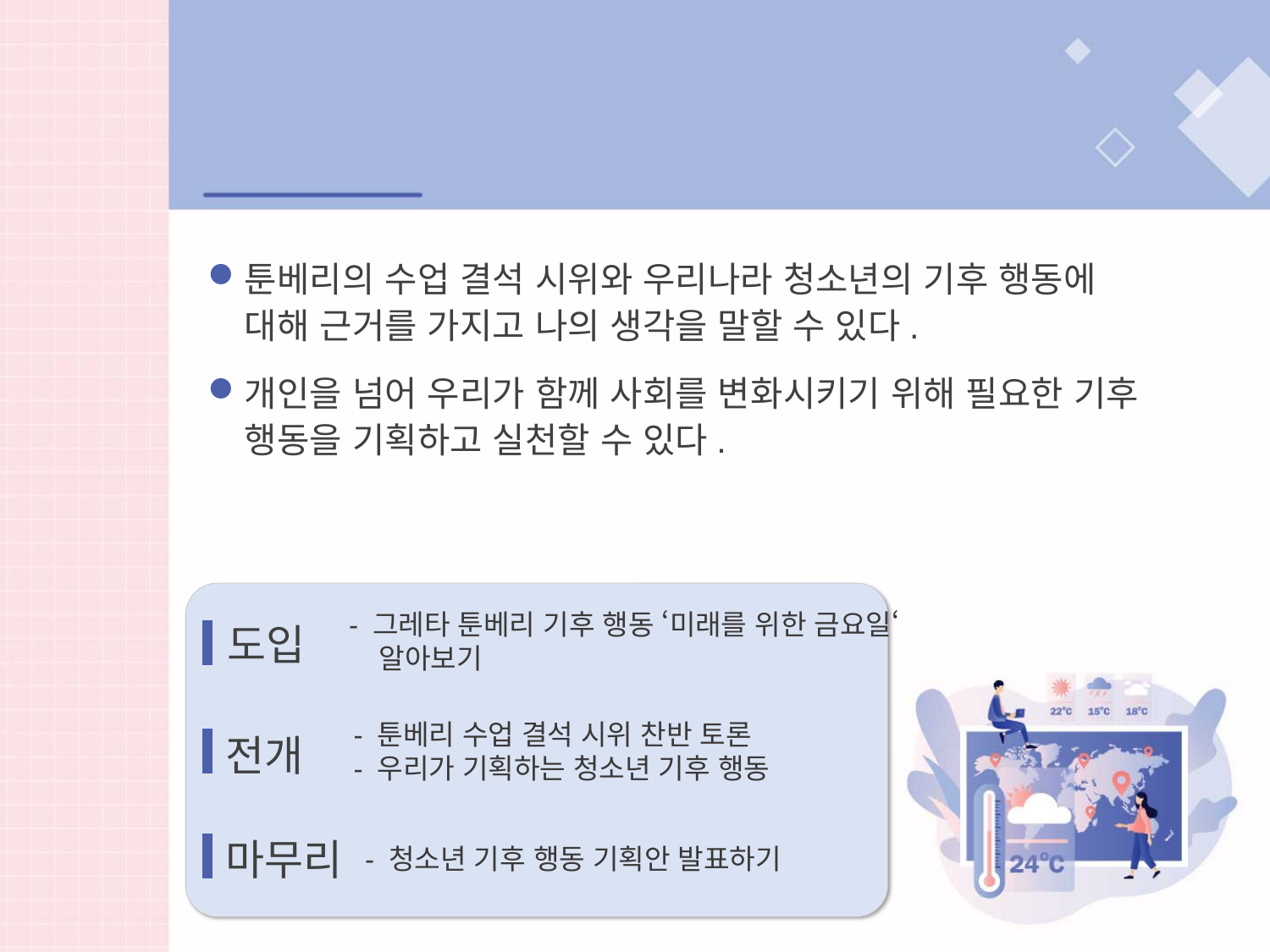

학습목표
툰베리의 수업 결석 시위와 우리나라 청소년의 기후 행동에 대해 근거를 가지고 나의 생각을 말할 수 있다.
개인을 넘어 우리가 함께 사회를 변화시키기 위해 필요한 기후 행동을 기획하고 실천할 수 있다.

- 그레타 툰베리 기후 행동 ‘미래를 위한 금요일‘
   알아보기
도입
- 툰베리 수업 결석 시위 찬반 토론
- 우리가 기획하는 청소년 기후 행동
전개
마무리
- 청소년 기후 행동 기획안 발표하기